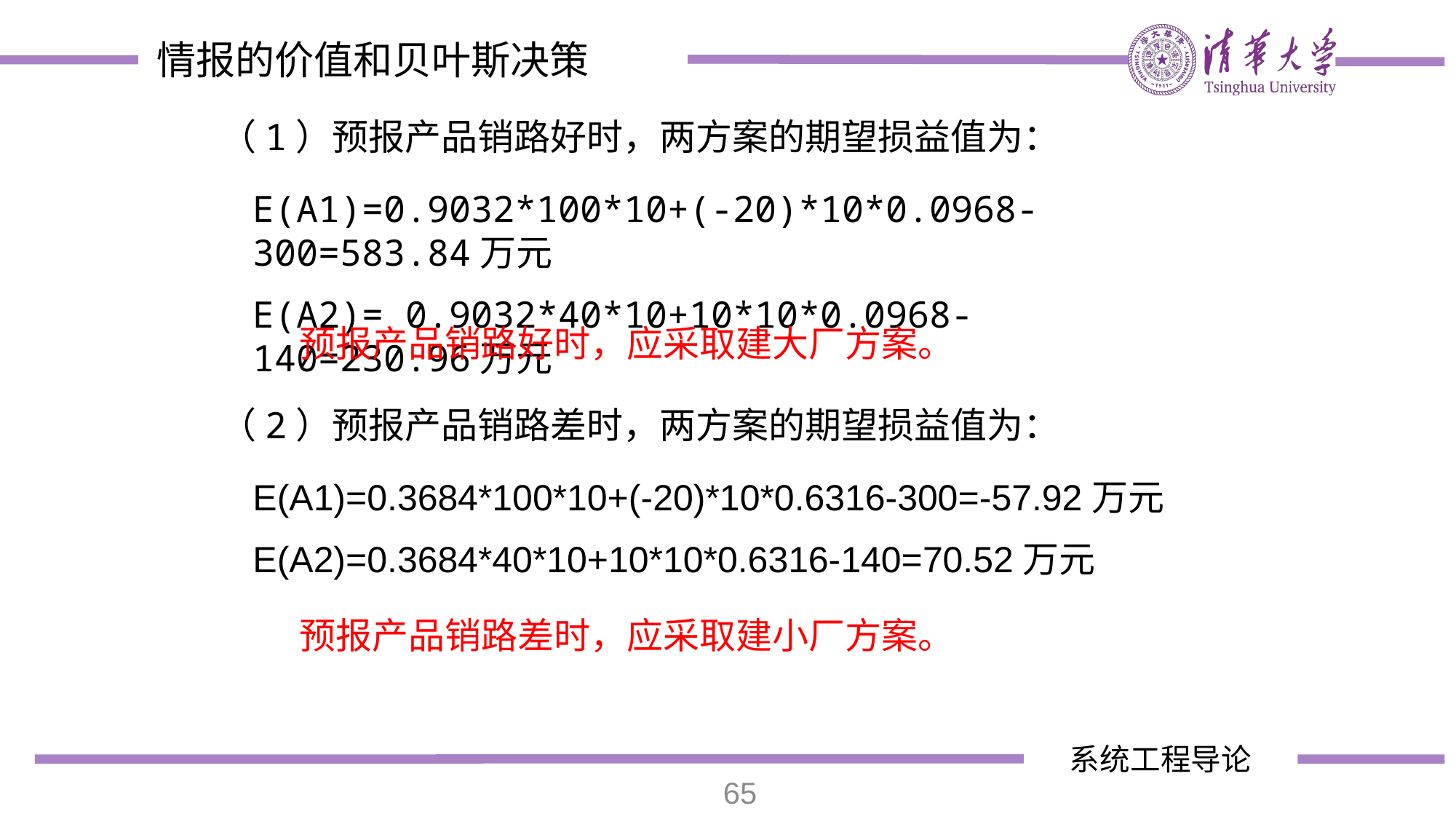

情报的价值和贝叶斯决策
（1）预报产品销路好时，两方案的期望损益值为：
E(A1)=0.9032*100*10+(-20)*10*0.0968-300=583.84万元
E(A2)= 0.9032*40*10+10*10*0.0968-140=230.96万元
预报产品销路好时，应采取建大厂方案。
（2）预报产品销路差时，两方案的期望损益值为：
E(A1)=0.3684*100*10+(-20)*10*0.6316-300=-57.92万元
E(A2)=0.3684*40*10+10*10*0.6316-140=70.52万元
预报产品销路差时，应采取建小厂方案。